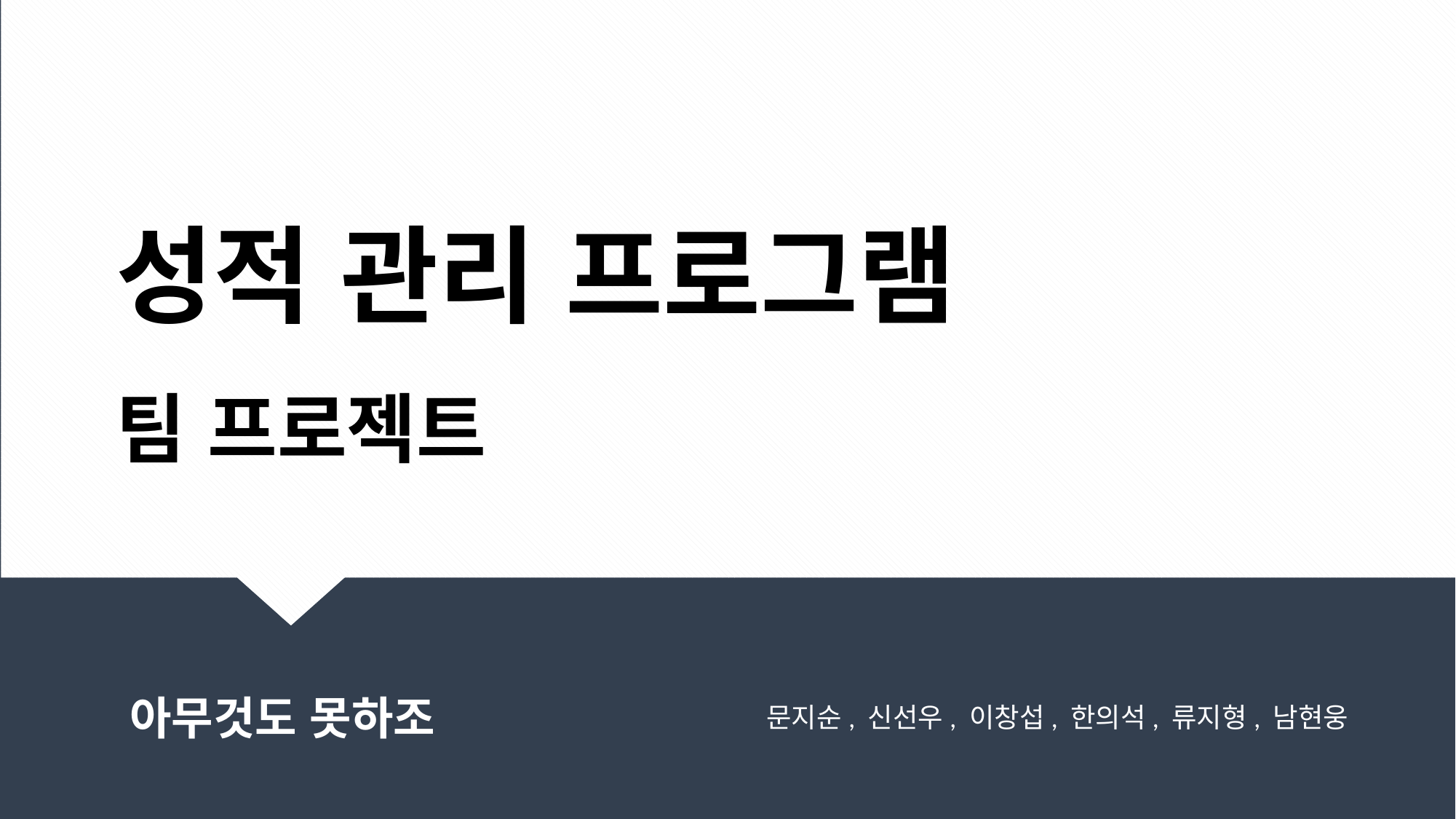

성적 관리 프로그램
팀 프로젝트
아무것도 못하조
문지순, 신선우, 이창섭, 한의석, 류지형, 남현웅